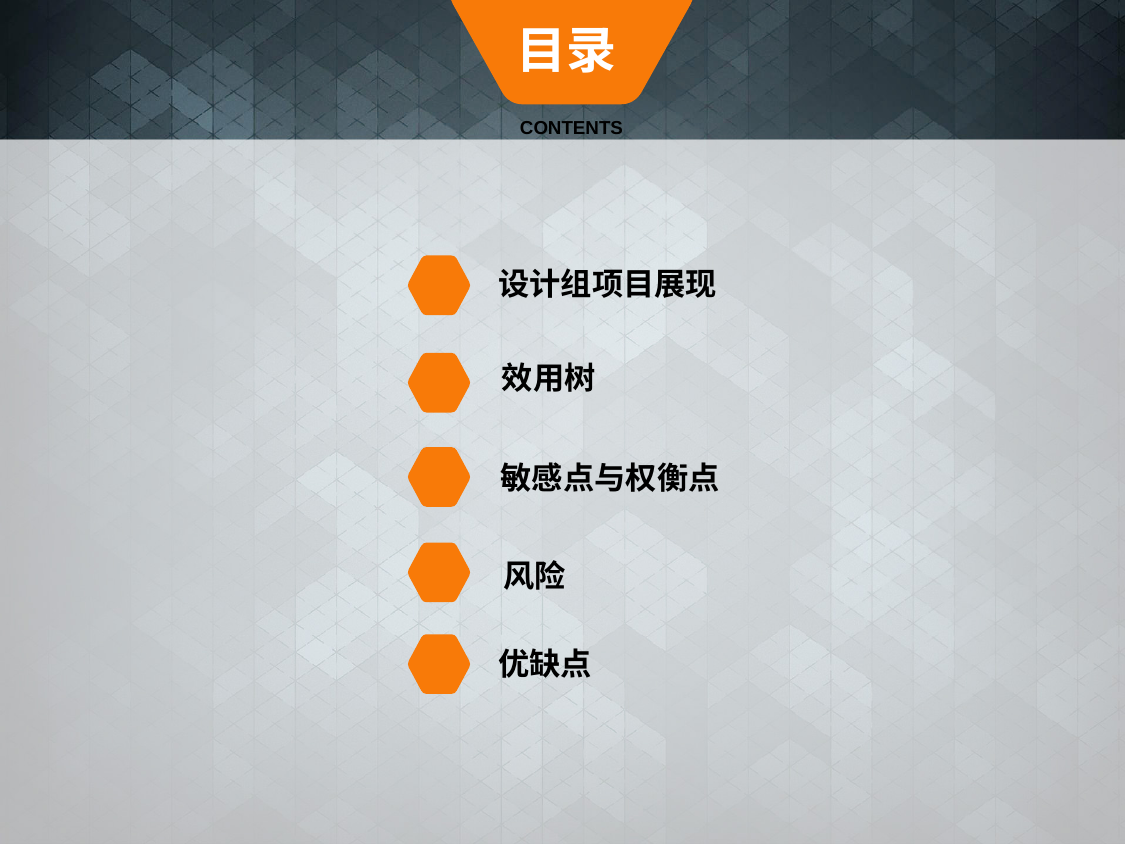

目录
CONTENTS

设计组项目展现

效用树

敏感点与权衡点

风险

优缺点